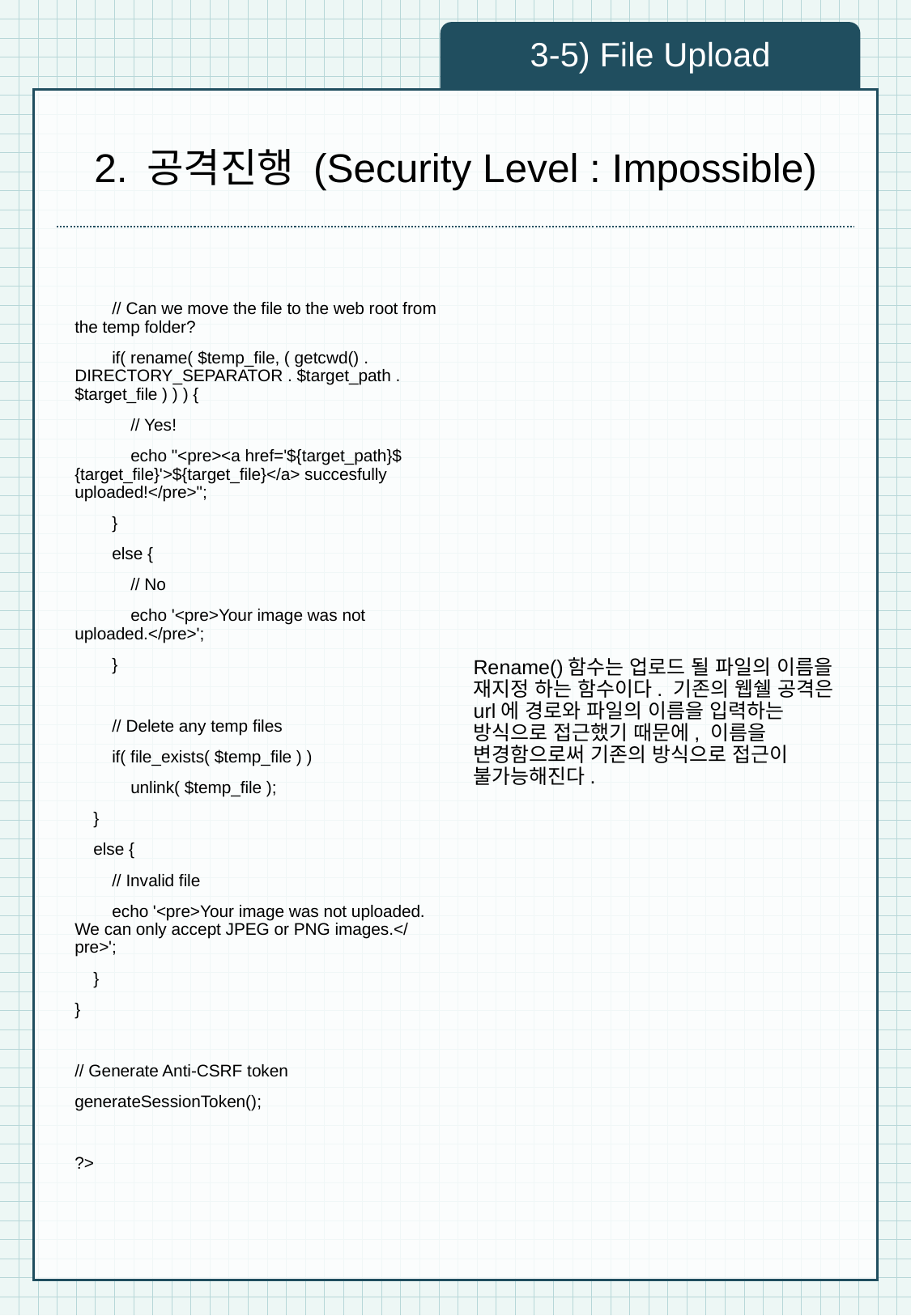

3-5) File Upload

# 2. 공격진행 (Security Level : Impossible)

        // Can we move the file to the web root from the temp folder?
        if( rename( $temp_file, ( getcwd() . DIRECTORY_SEPARATOR . $target_path . $target_file ) ) ) {
            // Yes!
            echo "<pre><a href='${target_path}${target_file}'>${target_file}</a> succesfully uploaded!</pre>";
        }
        else {
            // No
            echo '<pre>Your image was not uploaded.</pre>';
        }

        // Delete any temp files
        if( file_exists( $temp_file ) )
            unlink( $temp_file );
    }
    else {
        // Invalid file
        echo '<pre>Your image was not uploaded. We can only accept JPEG or PNG images.</pre>';
    }
}

// Generate Anti-CSRF token
generateSessionToken();

?>
Rename()함수는 업로드 될 파일의 이름을 재지정 하는 함수이다. 기존의 웹쉘 공격은 url에 경로와 파일의 이름을 입력하는 방식으로 접근했기 때문에, 이름을 변경함으로써 기존의 방식으로 접근이 불가능해진다.